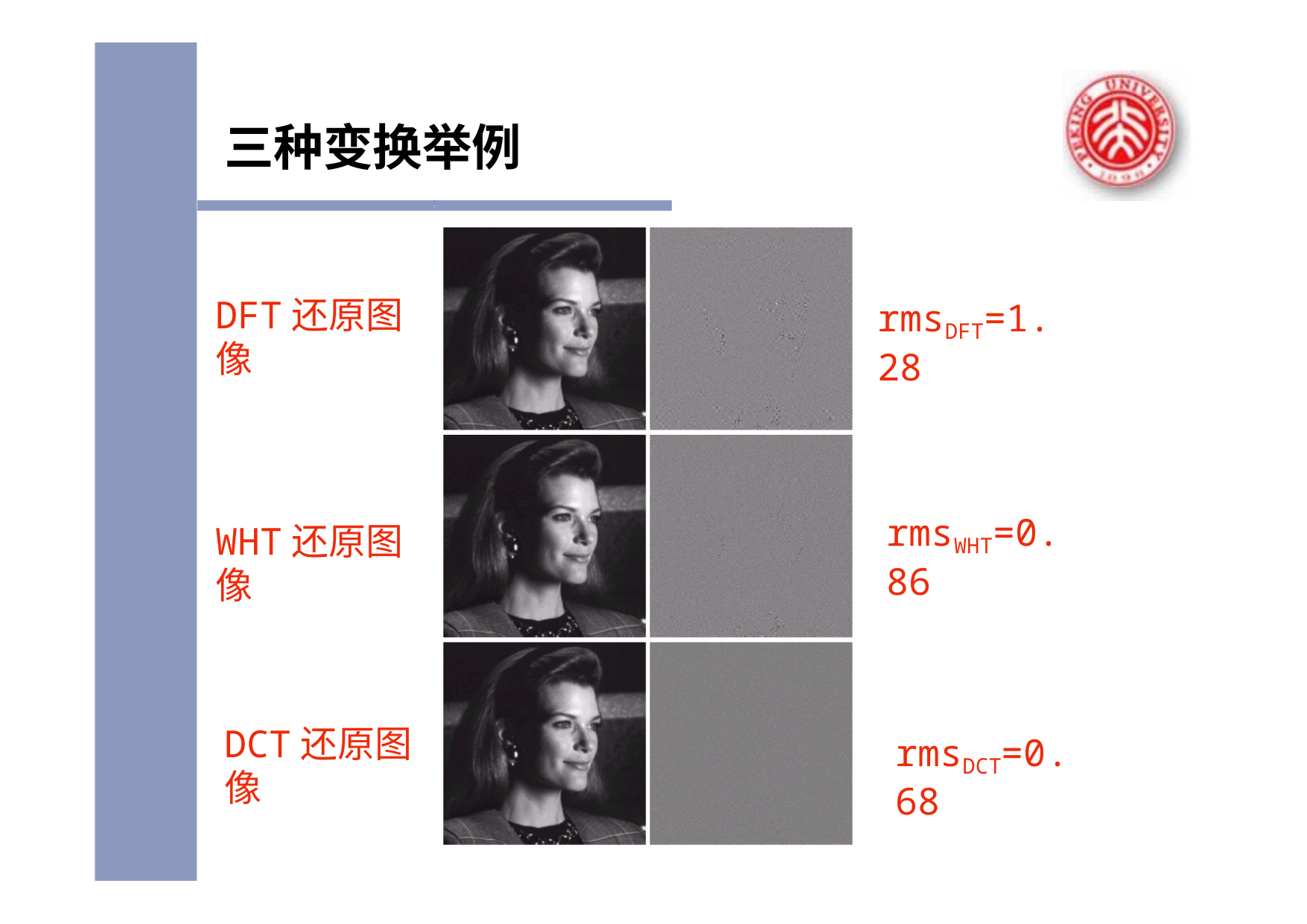

# 三种变换举例

DFT还原图像
rmsDFT=1.28
rmsWHT=0.86
WHT还原图像
DCT还原图像
rmsDCT=0.68